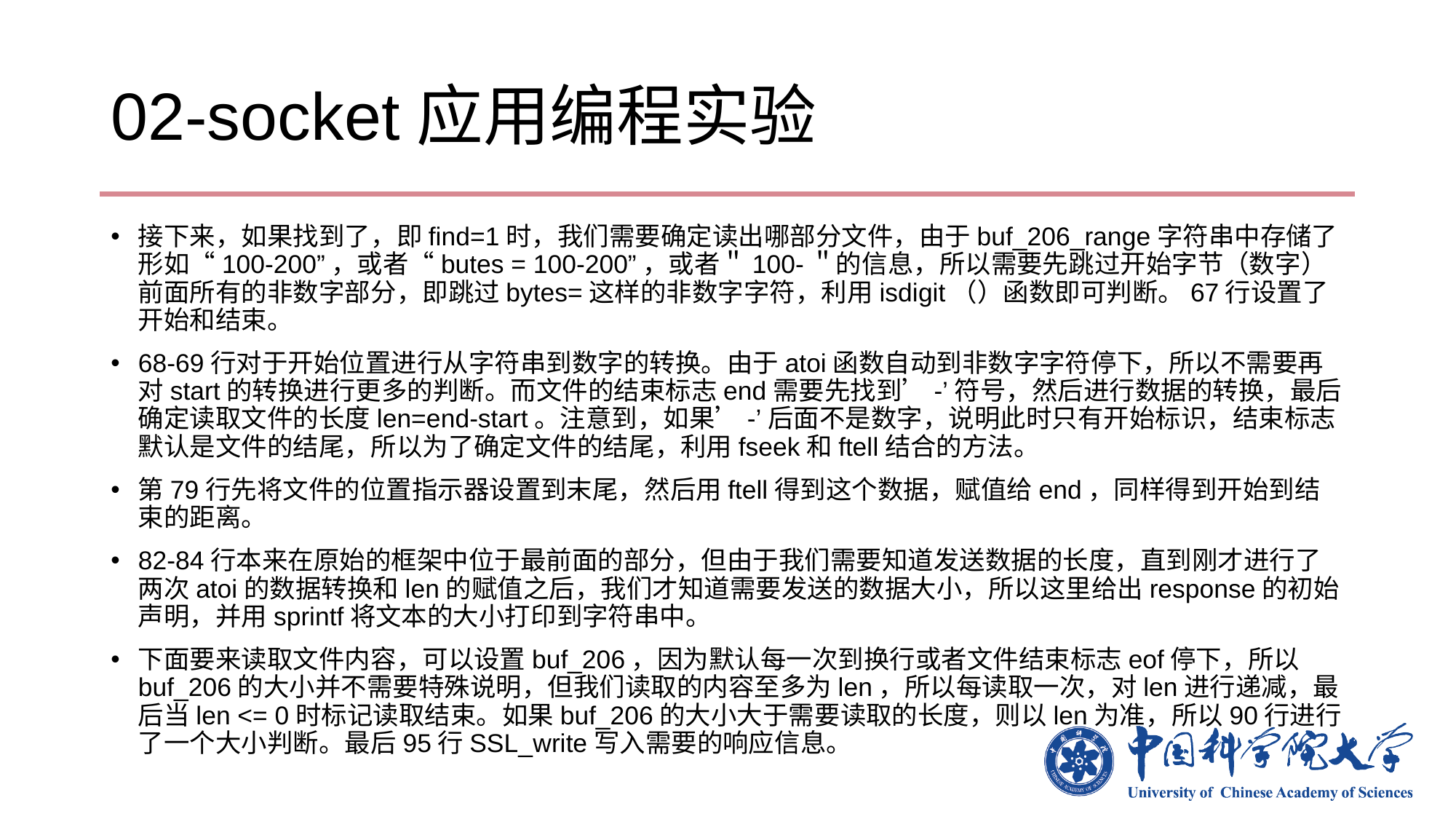

# 02-socket应用编程实验
接下来，如果找到了，即find=1时，我们需要确定读出哪部分文件，由于buf_206_range字符串中存储了形如“100-200”，或者“butes = 100-200”，或者＂100-＂的信息，所以需要先跳过开始字节（数字）前面所有的非数字部分，即跳过bytes=这样的非数字字符，利用isdigit（）函数即可判断。67行设置了开始和结束。
68-69行对于开始位置进行从字符串到数字的转换。由于atoi函数自动到非数字字符停下，所以不需要再对start的转换进行更多的判断。而文件的结束标志end需要先找到’-’符号，然后进行数据的转换，最后确定读取文件的长度len=end-start。注意到，如果’-’后面不是数字，说明此时只有开始标识，结束标志默认是文件的结尾，所以为了确定文件的结尾，利用fseek和ftell结合的方法。
第79行先将文件的位置指示器设置到末尾，然后用ftell得到这个数据，赋值给end，同样得到开始到结束的距离。
82-84行本来在原始的框架中位于最前面的部分，但由于我们需要知道发送数据的长度，直到刚才进行了两次atoi的数据转换和len的赋值之后，我们才知道需要发送的数据大小，所以这里给出response的初始声明，并用sprintf将文本的大小打印到字符串中。
下面要来读取文件内容，可以设置buf_206，因为默认每一次到换行或者文件结束标志eof停下，所以buf_206的大小并不需要特殊说明，但我们读取的内容至多为len，所以每读取一次，对len进行递减，最后当len <= 0时标记读取结束。如果buf_206的大小大于需要读取的长度，则以len为准，所以90行进行了一个大小判断。最后95行SSL_write写入需要的响应信息。